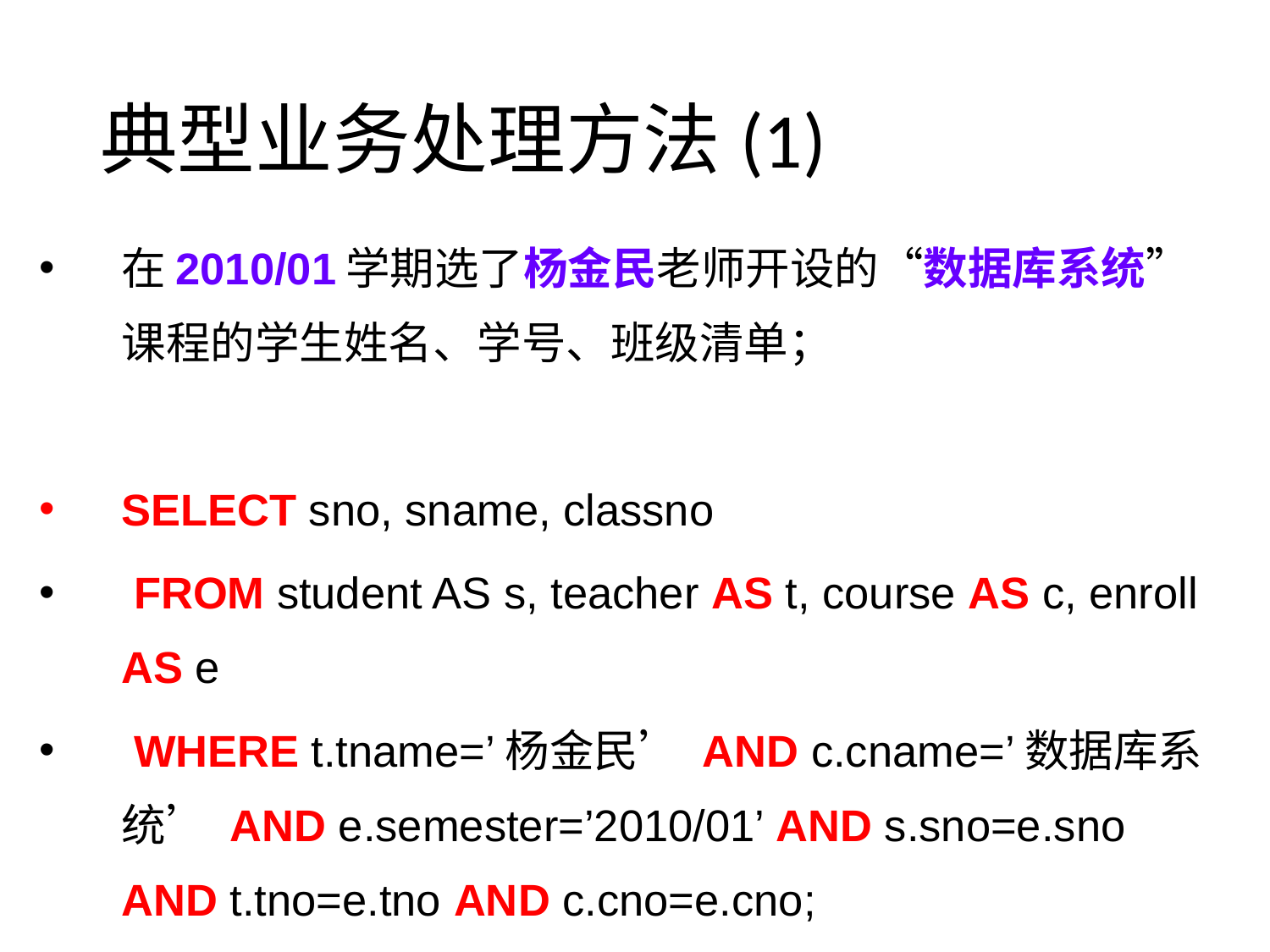

# 典型业务处理方法(1)
在2010/01学期选了杨金民老师开设的“数据库系统”课程的学生姓名、学号、班级清单；

SELECT sno, sname, classno
 FROM student AS s, teacher AS t, course AS c, enroll AS e
 WHERE t.tname=’杨金民’ AND c.cname=’数据库系统’ AND e.semester=’2010/01’ AND s.sno=e.sno AND t.tno=e.tno AND c.cno=e.cno;